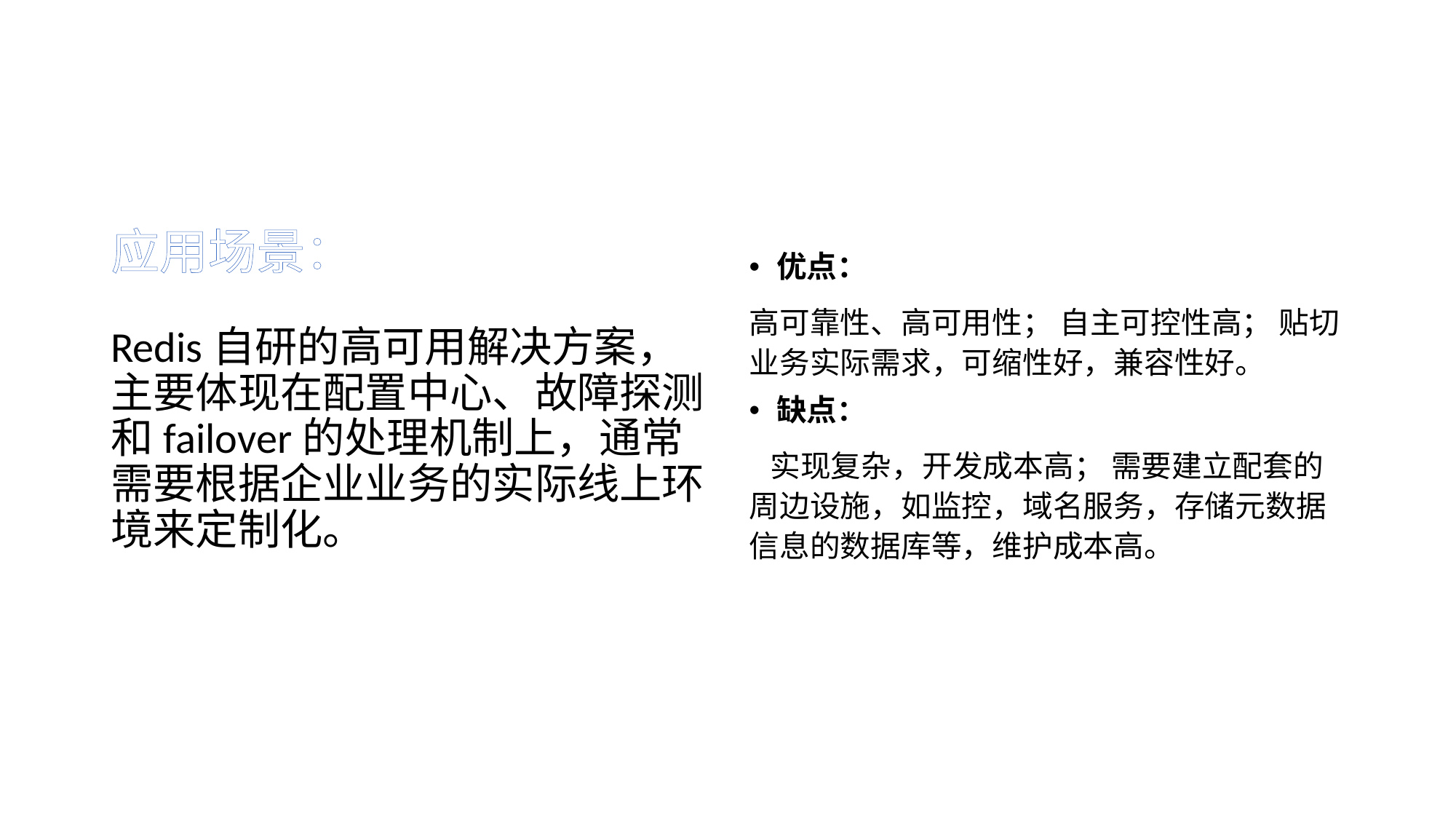

# 应用场景： Redis自研的高可用解决方案，主要体现在配置中心、故障探测和failover的处理机制上，通常需要根据企业业务的实际线上环境来定制化。

优点：
高可靠性、高可用性； 自主可控性高； 贴切业务实际需求，可缩性好，兼容性好。
缺点：
  实现复杂，开发成本高； 需要建立配套的周边设施，如监控，域名服务，存储元数据信息的数据库等，维护成本高。